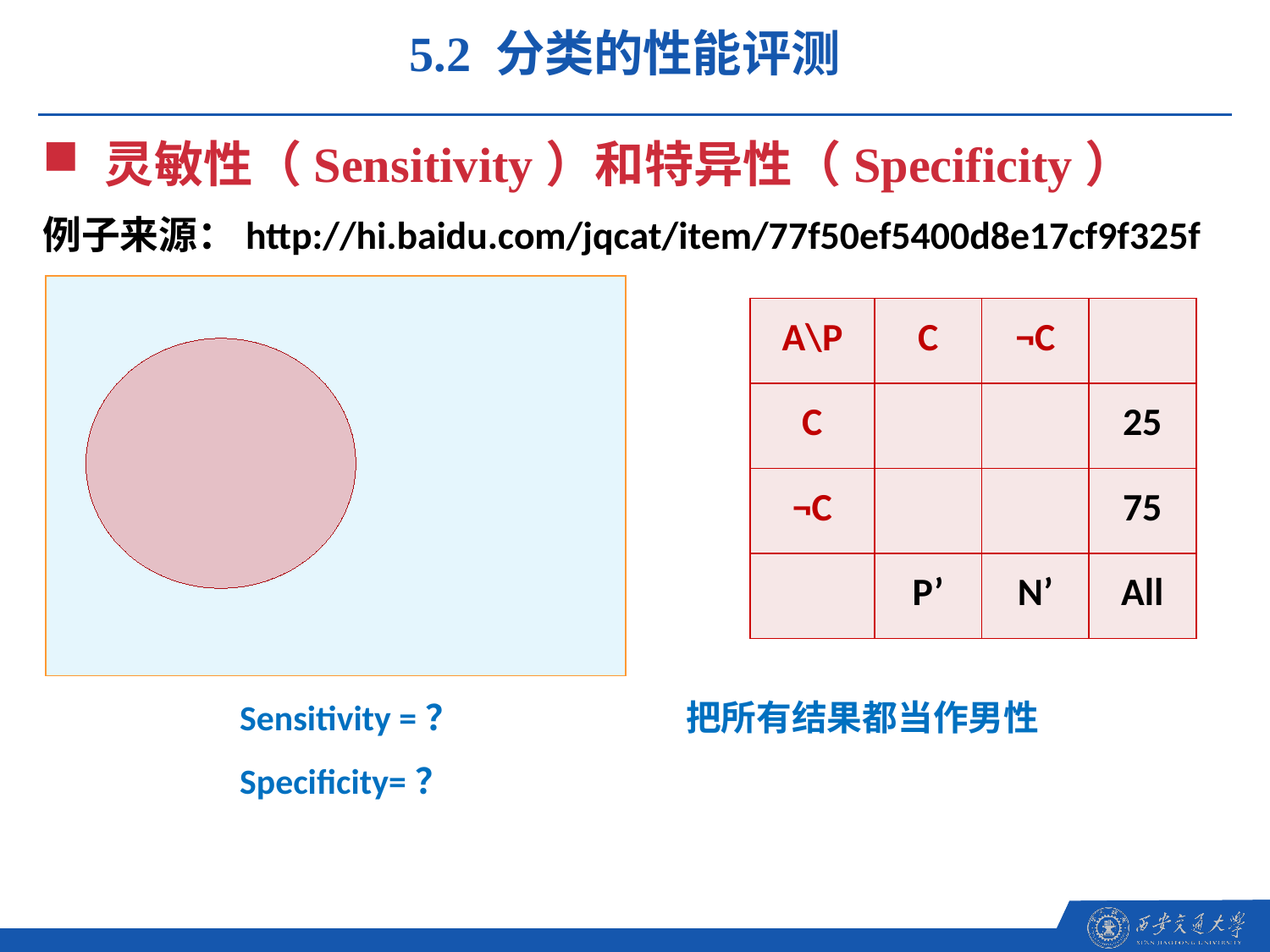

5.2 分类的性能评测
灵敏性（Sensitivity）和特异性（Specificity）

例子来源：http://hi.baidu.com/jqcat/item/77f50ef5400d8e17cf9f325f

| A\P | C | ¬C |  |
| --- | --- | --- | --- |
| C |  |  | 25 |
| ¬C |  |  | 75 |
|  | P’ | N’ | All |

Sensitivity =？                            把所有结果都当作男性
Specificity=？